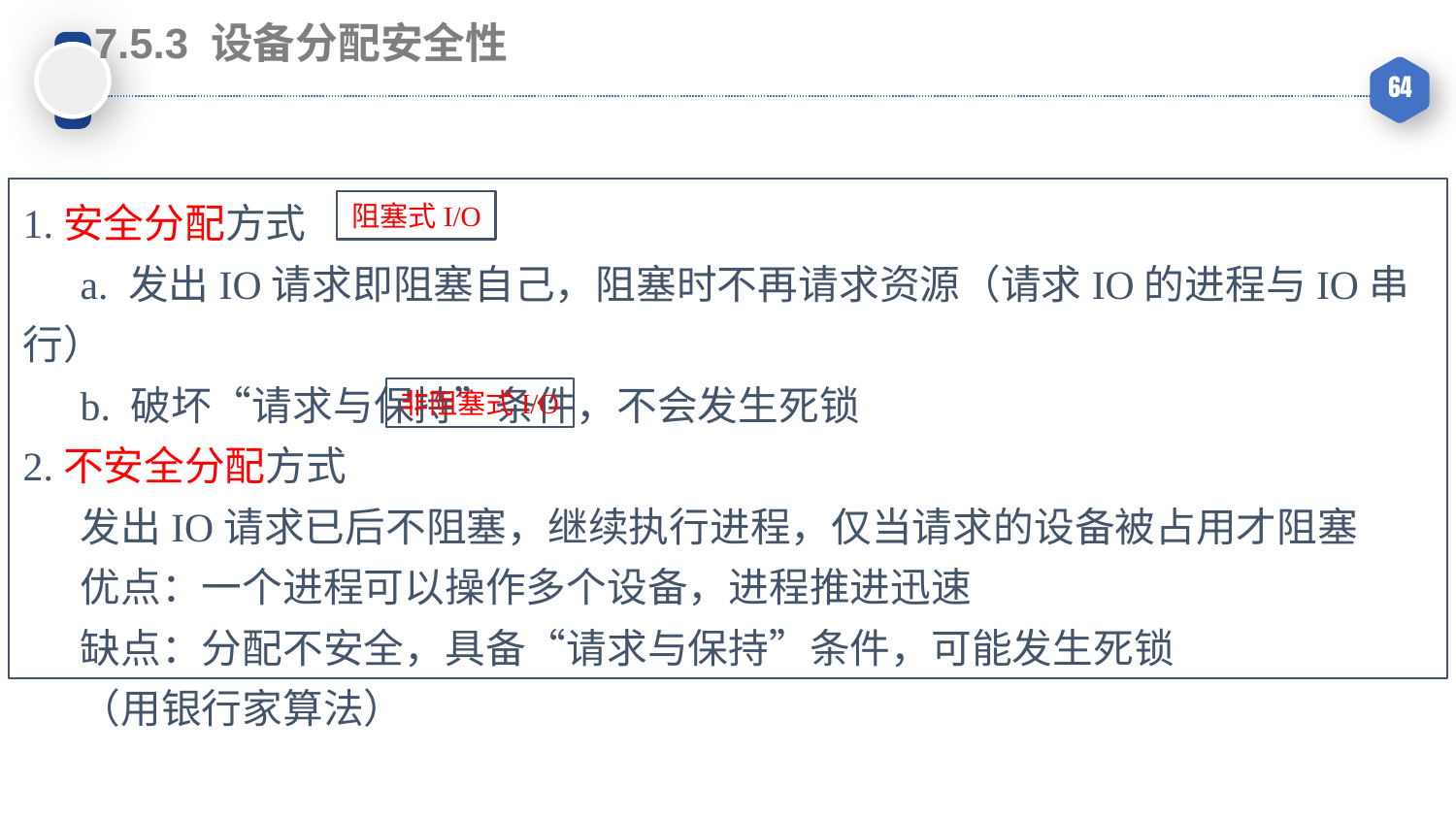

7.5.3 设备分配安全性
1.安全分配方式
a. 发出IO请求即阻塞自己，阻塞时不再请求资源（请求IO的进程与IO串行）
b. 破坏“请求与保持”条件，不会发生死锁
2.不安全分配方式
发出IO请求已后不阻塞，继续执行进程，仅当请求的设备被占用才阻塞
优点：一个进程可以操作多个设备，进程推进迅速
缺点：分配不安全，具备“请求与保持”条件，可能发生死锁
（用银行家算法）
阻塞式I/O
非阻塞式I/O